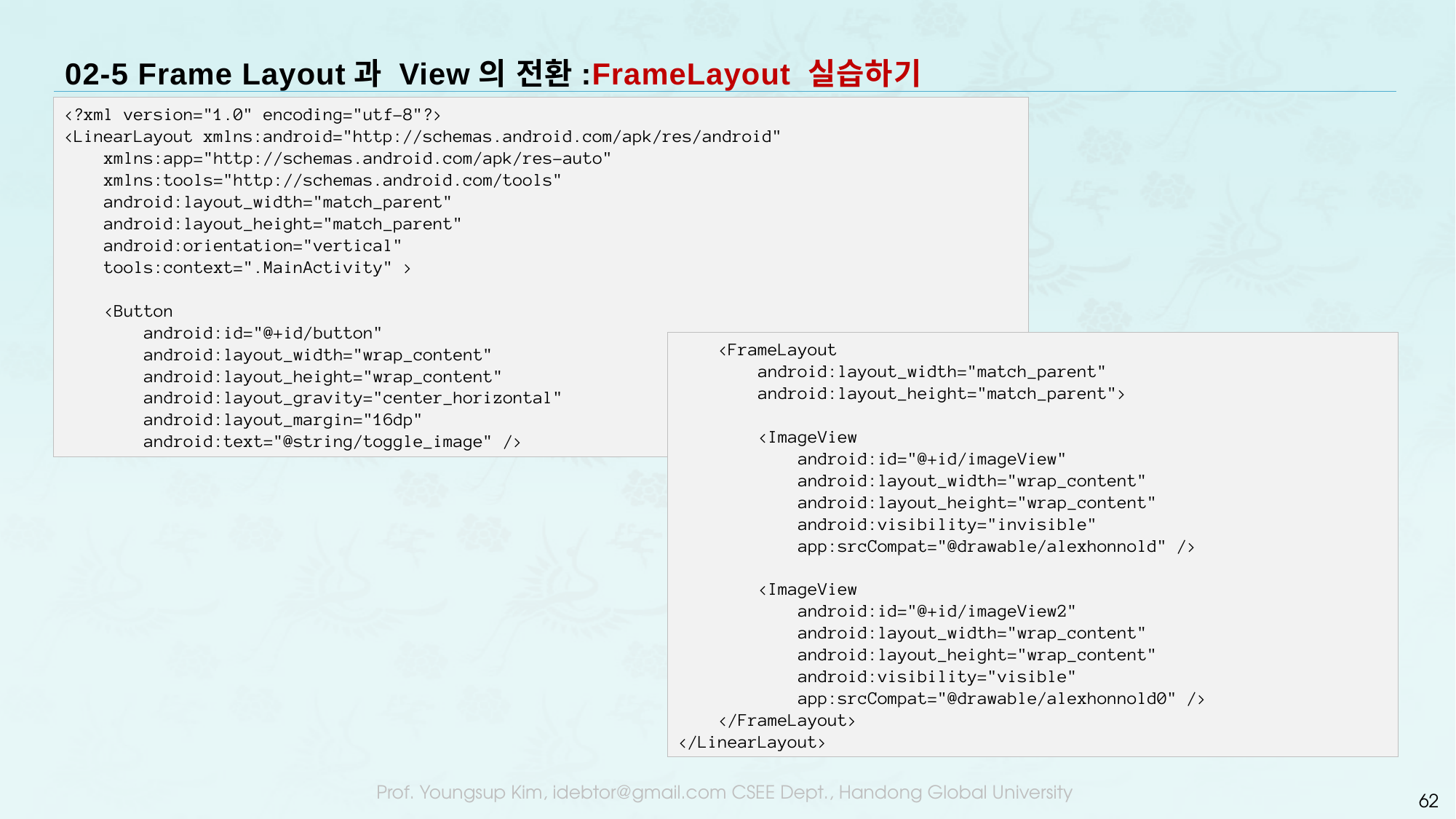

# 02-5 Frame Layout과 View의 전환:FrameLayout 실습하기
<?xml version="1.0" encoding="utf-8"?>
<LinearLayout xmlns:android="http://schemas.android.com/apk/res/android"
    xmlns:app="http://schemas.android.com/apk/res-auto"
    xmlns:tools="http://schemas.android.com/tools"
    android:layout_width="match_parent"
    android:layout_height="match_parent"
    android:orientation="vertical"
    tools:context=".MainActivity" >

    <Button
        android:id="@+id/button"
        android:layout_width="wrap_content"
        android:layout_height="wrap_content"
        android:layout_gravity="center_horizontal"
        android:layout_margin="16dp"
        android:text="@string/toggle_image" />

    <FrameLayout
        android:layout_width="match_parent"
        android:layout_height="match_parent">

        <ImageView
            android:id="@+id/imageView"
            android:layout_width="wrap_content"
            android:layout_height="wrap_content"
            android:visibility="invisible"
            app:srcCompat="@drawable/alexhonnold" />

        <ImageView
            android:id="@+id/imageView2"
            android:layout_width="wrap_content"
            android:layout_height="wrap_content"
            android:visibility="visible"
            app:srcCompat="@drawable/alexhonnold0" />
    </FrameLayout>
</LinearLayout>
62